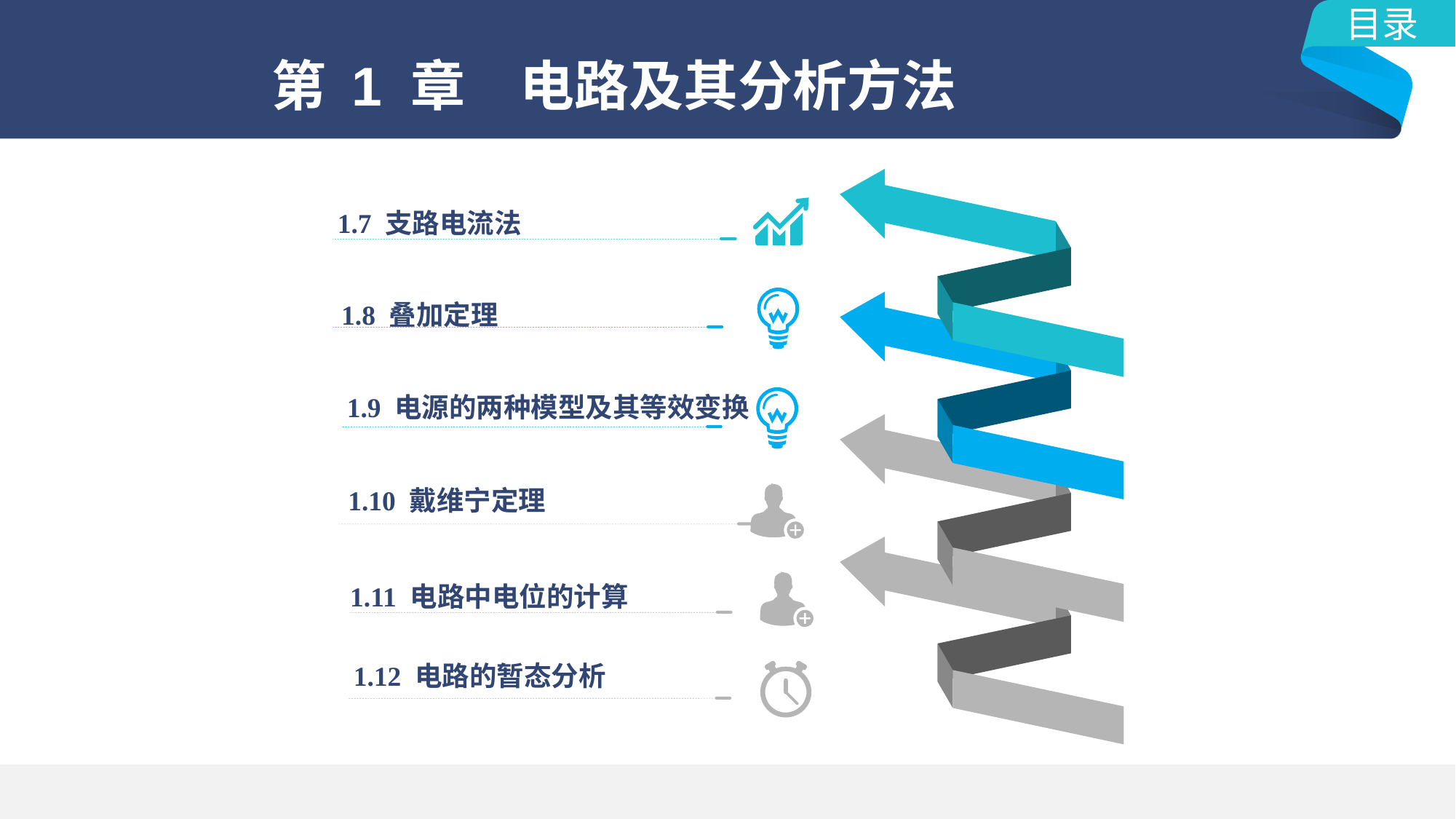

目录
# 第 1 章　电路及其分析方法

1.7 支路电流法

1.8 叠加定理

1.9 电源的两种模型及其等效变换

1.10 戴维宁定理

1.11 电路中电位的计算

1.12 电路的暂态分析